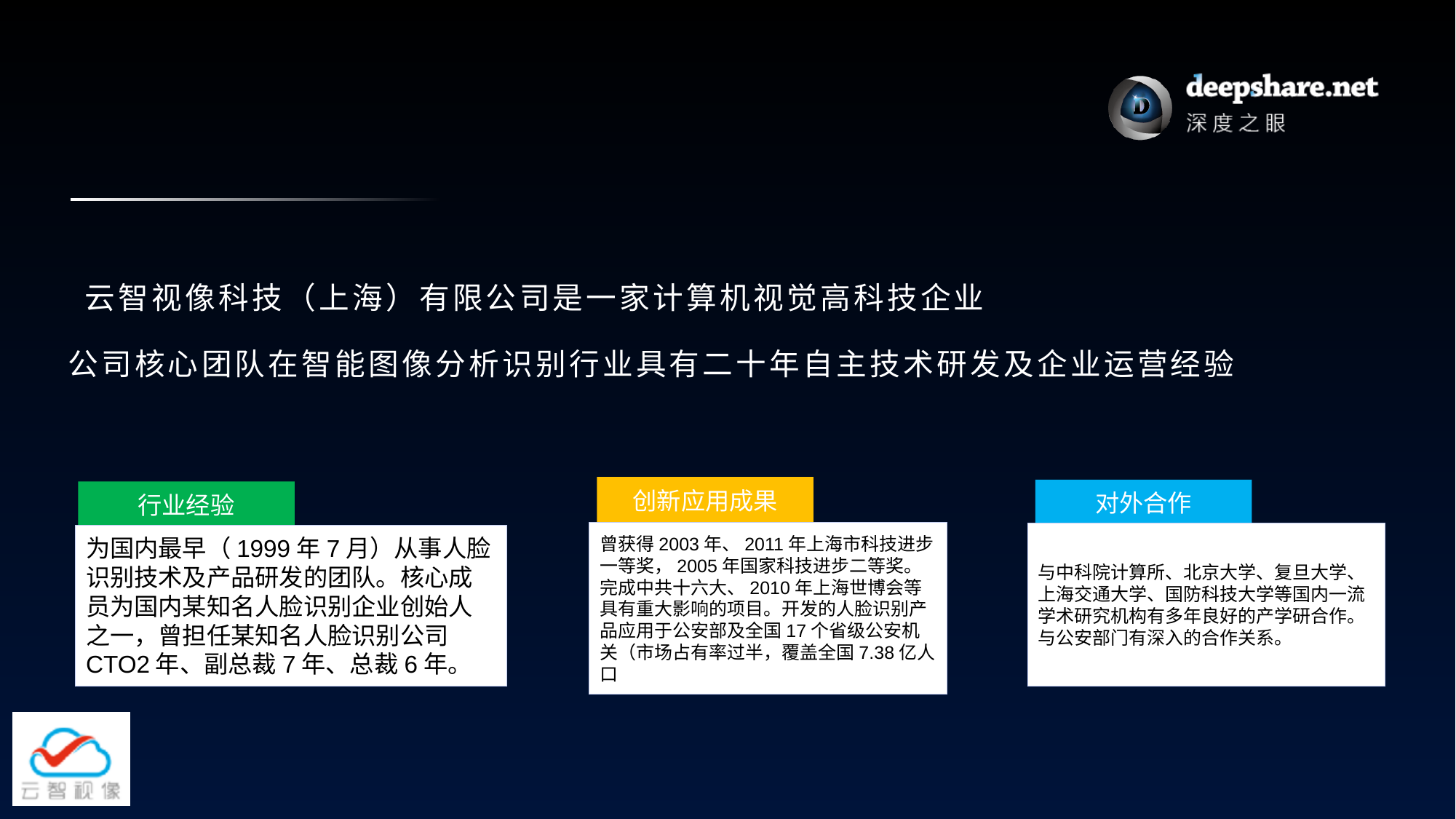

云智视像科技（上海）有限公司是一家计算机视觉高科技企业
公司核心团队在智能图像分析识别行业具有二十年自主技术研发及企业运营经验
创新应用成果
对外合作
行业经验
曾获得2003年、2011年上海市科技进步一等奖，2005年国家科技进步二等奖。完成中共十六大、2010年上海世博会等具有重大影响的项目。开发的人脸识别产品应用于公安部及全国17个省级公安机关（市场占有率过半，覆盖全国7.38亿人口
与中科院计算所、北京大学、复旦大学、上海交通大学、国防科技大学等国内一流学术研究机构有多年良好的产学研合作。与公安部门有深入的合作关系。
为国内最早（1999年7月）从事人脸识别技术及产品研发的团队。核心成员为国内某知名人脸识别企业创始人之一，曾担任某知名人脸识别公司CTO2年、副总裁7年、总裁6年。